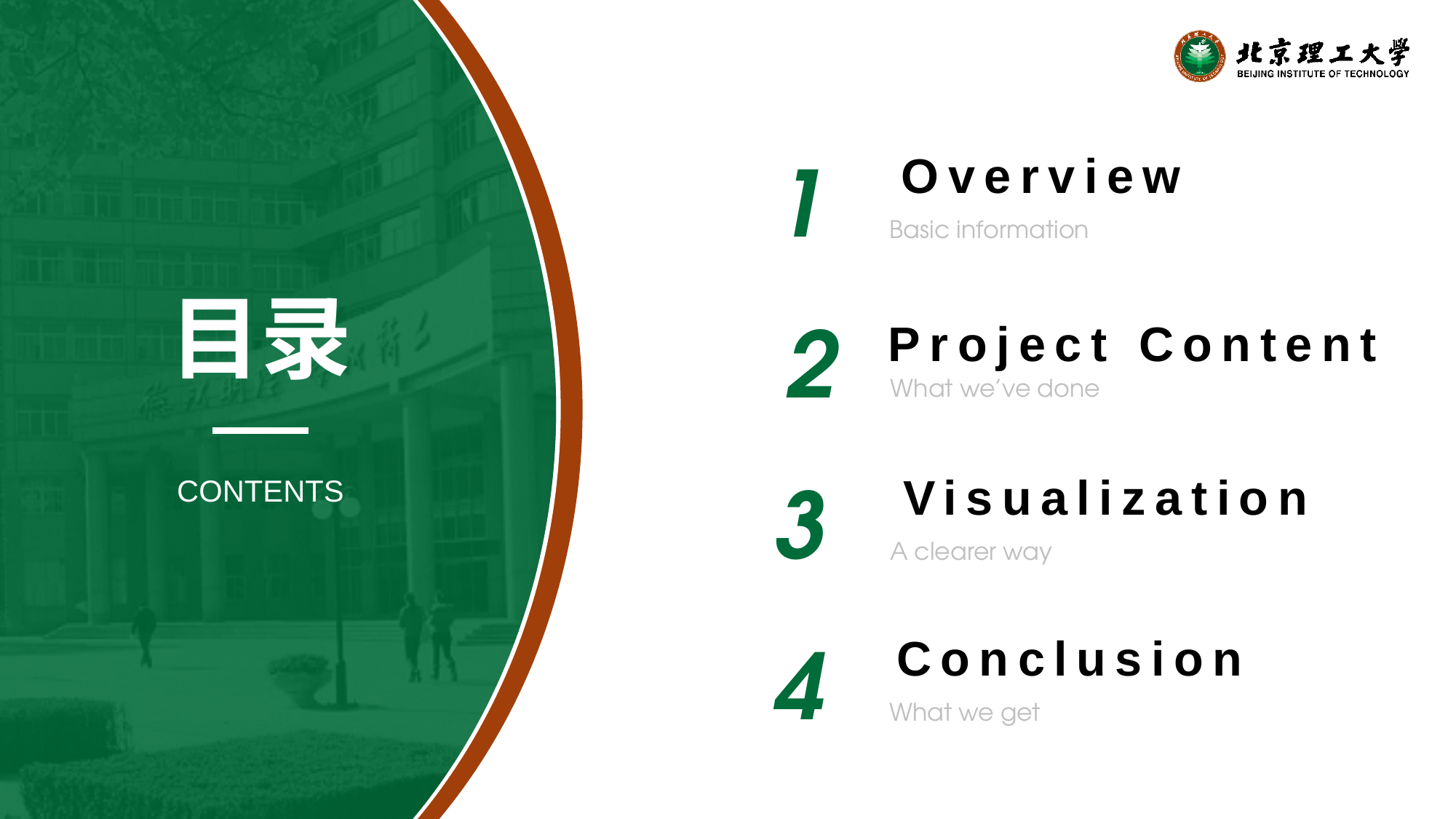

1
Overview
Basic information
2
Project Content
What we’ve done
目录
3
Visualization
A clearer way
CONTENTS
4
Conclusion
What we get